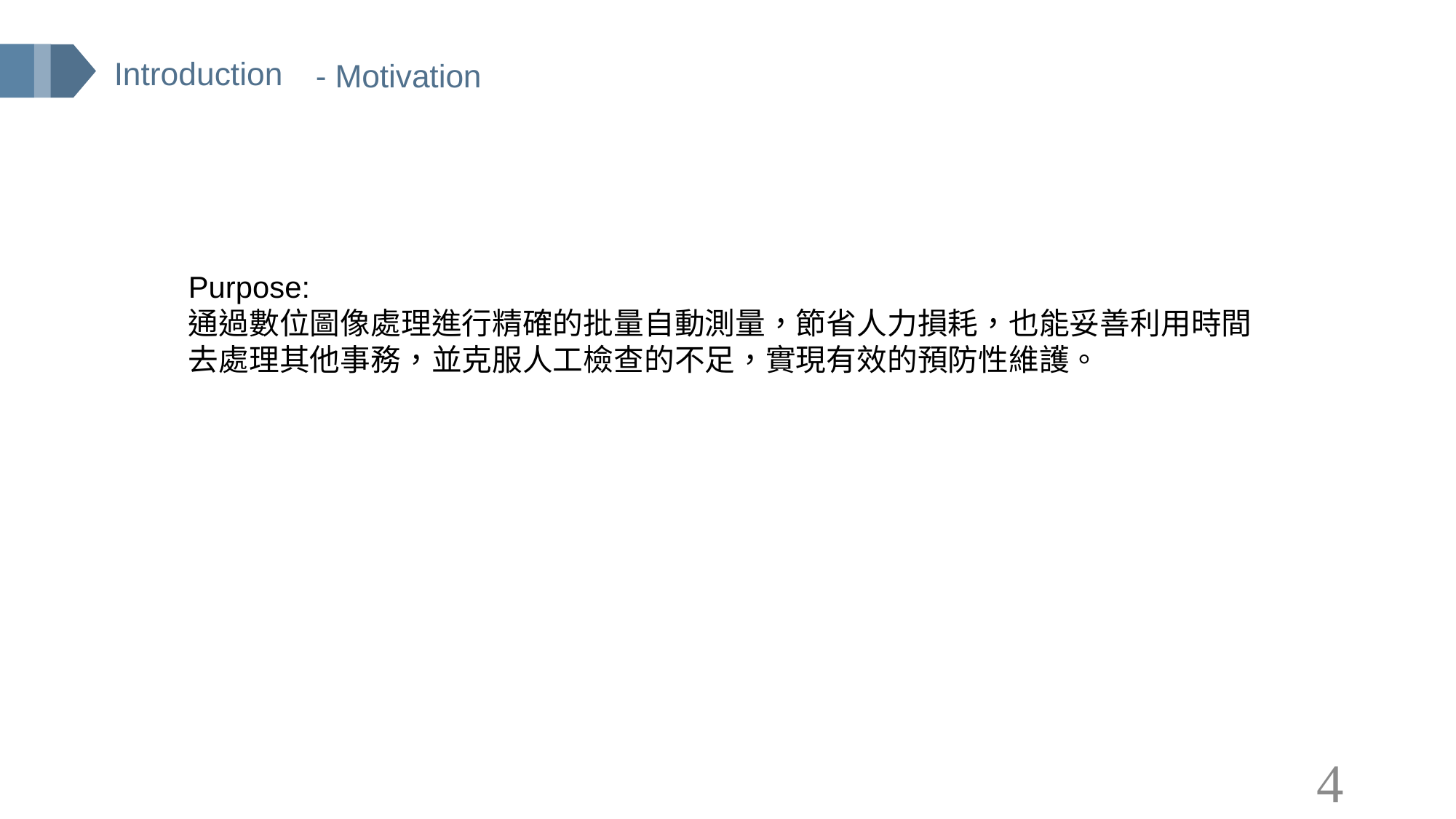

- Motivation
Purpose:
通過數位圖像處理進行精確的批量自動測量，節省人力損耗，也能妥善利用時間去處理其他事務，並克服人工檢查的不足，實現有效的預防性維護。

4